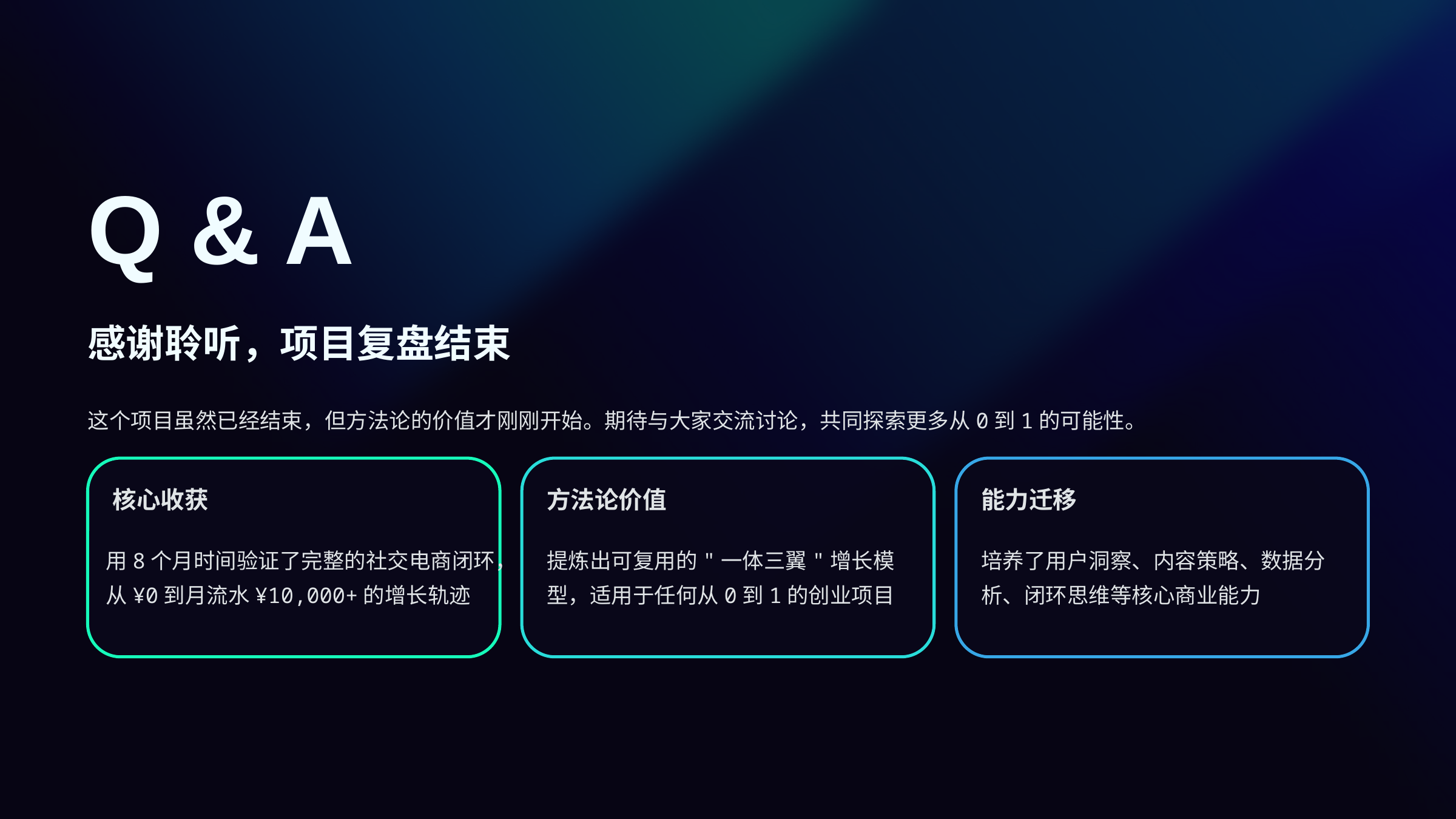

Q & A
感谢聆听，项目复盘结束
这个项目虽然已经结束，但方法论的价值才刚刚开始。期待与大家交流讨论，共同探索更多从0到1的可能性。

核心收获
方法论价值
能力迁移
用8个月时间验证了完整的社交电商闭环，从¥0到月流水¥10,000+的增长轨迹
提炼出可复用的"一体三翼"增长模型，适用于任何从0到1的创业项目
培养了用户洞察、内容策略、数据分析、闭环思维等核心商业能力